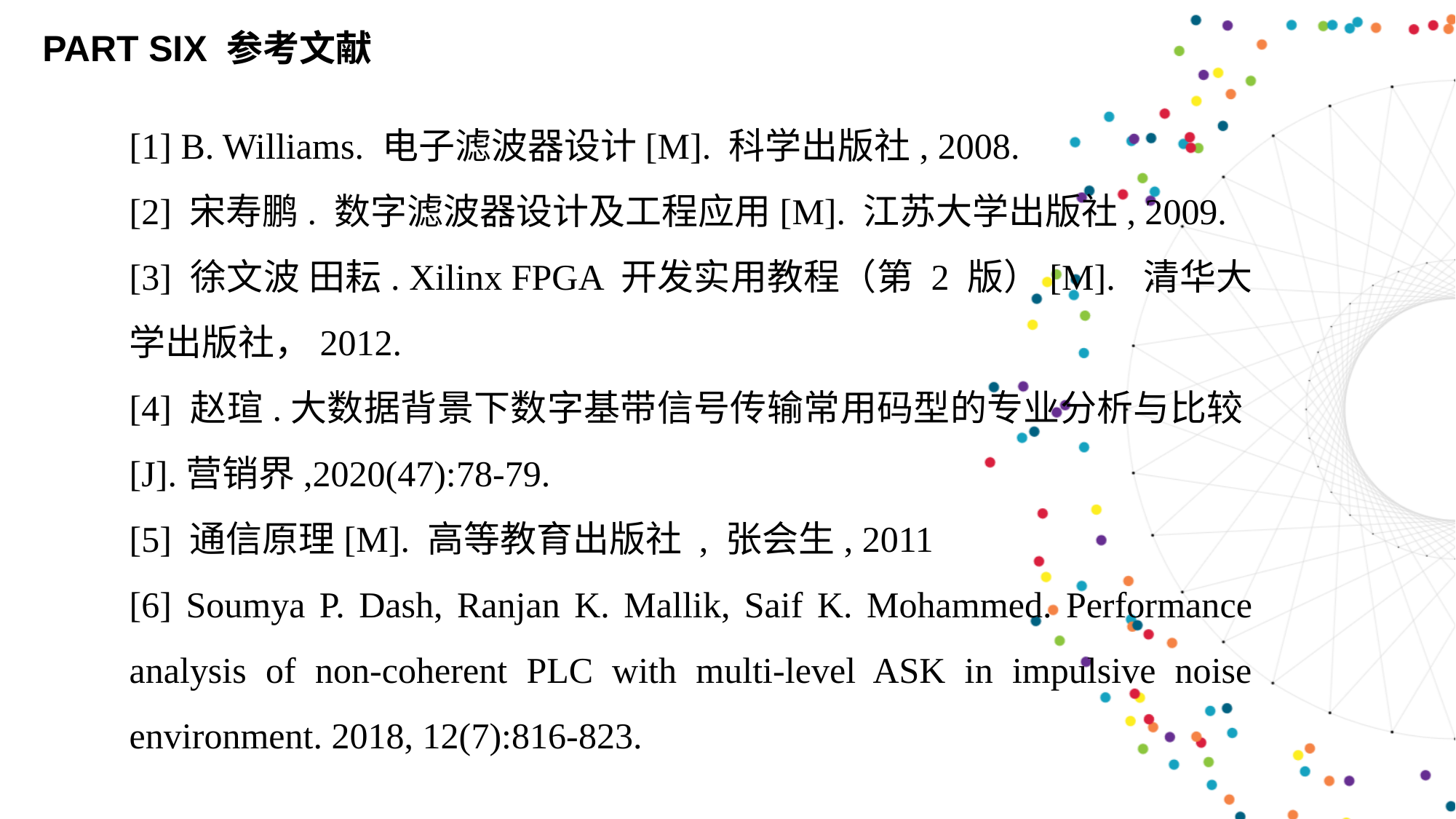

PART SIX 参考文献
[1] B. Williams. 电子滤波器设计[M]. 科学出版社, 2008.
[2] 宋寿鹏. 数字滤波器设计及工程应用[M]. 江苏大学出版社, 2009.
[3] 徐文波 田耘. Xilinx FPGA 开发实用教程（第 2 版）[M].  清华大学出版社，2012.
[4] 赵瑄.大数据背景下数字基带信号传输常用码型的专业分析与比较[J].营销界,2020(47):78-79.
[5] 通信原理[M]. 高等教育出版社 , 张会生, 2011
[6] Soumya P. Dash, Ranjan K. Mallik, Saif K. Mohammed. Performance analysis of non-coherent PLC with multi-level ASK in impulsive noise environment. 2018, 12(7):816-823.